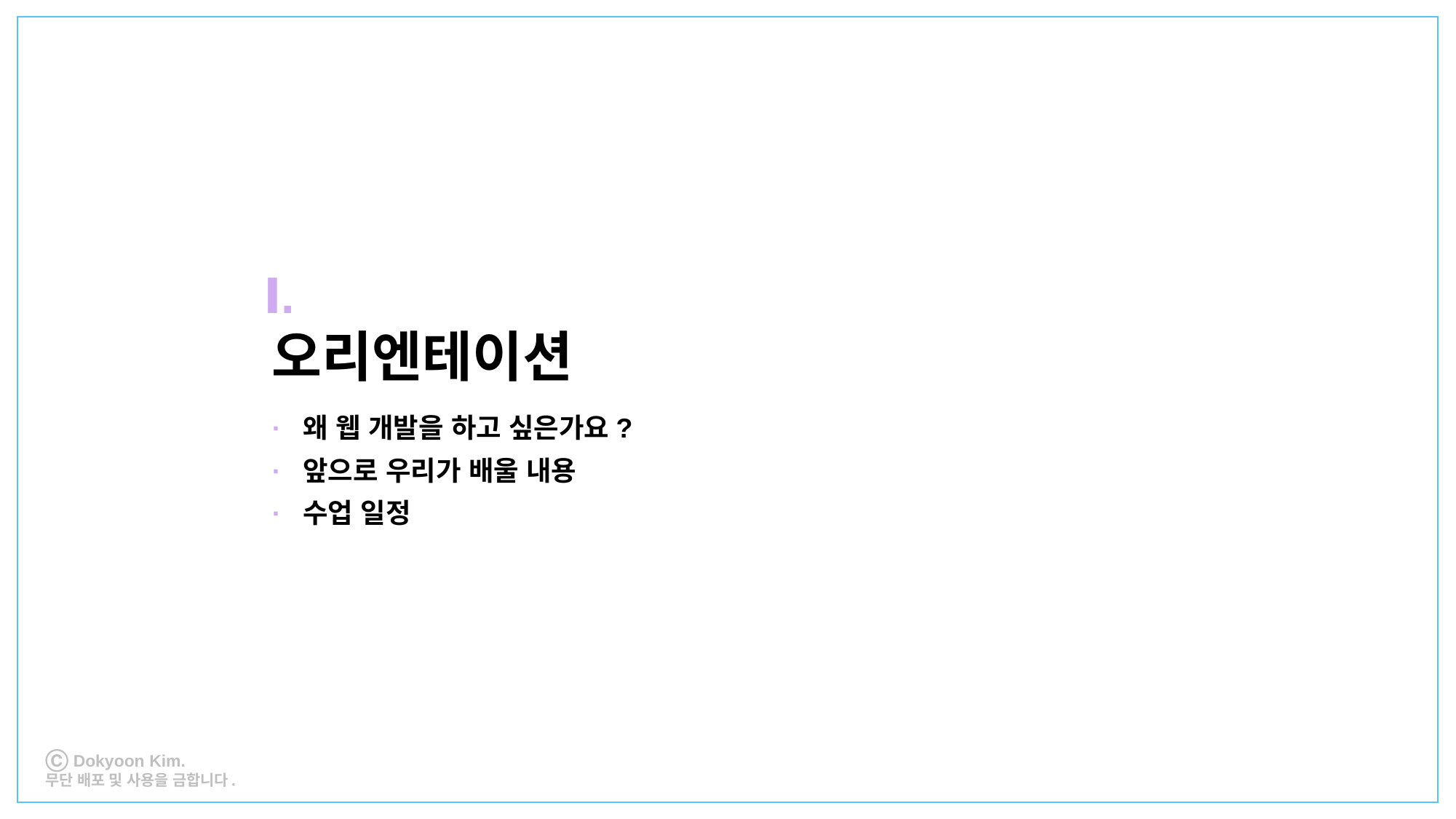

Ⅰ.
오리엔테이션
·  왜 웹 개발을 하고 싶은가요?
·  앞으로 우리가 배울 내용
·  수업 일정